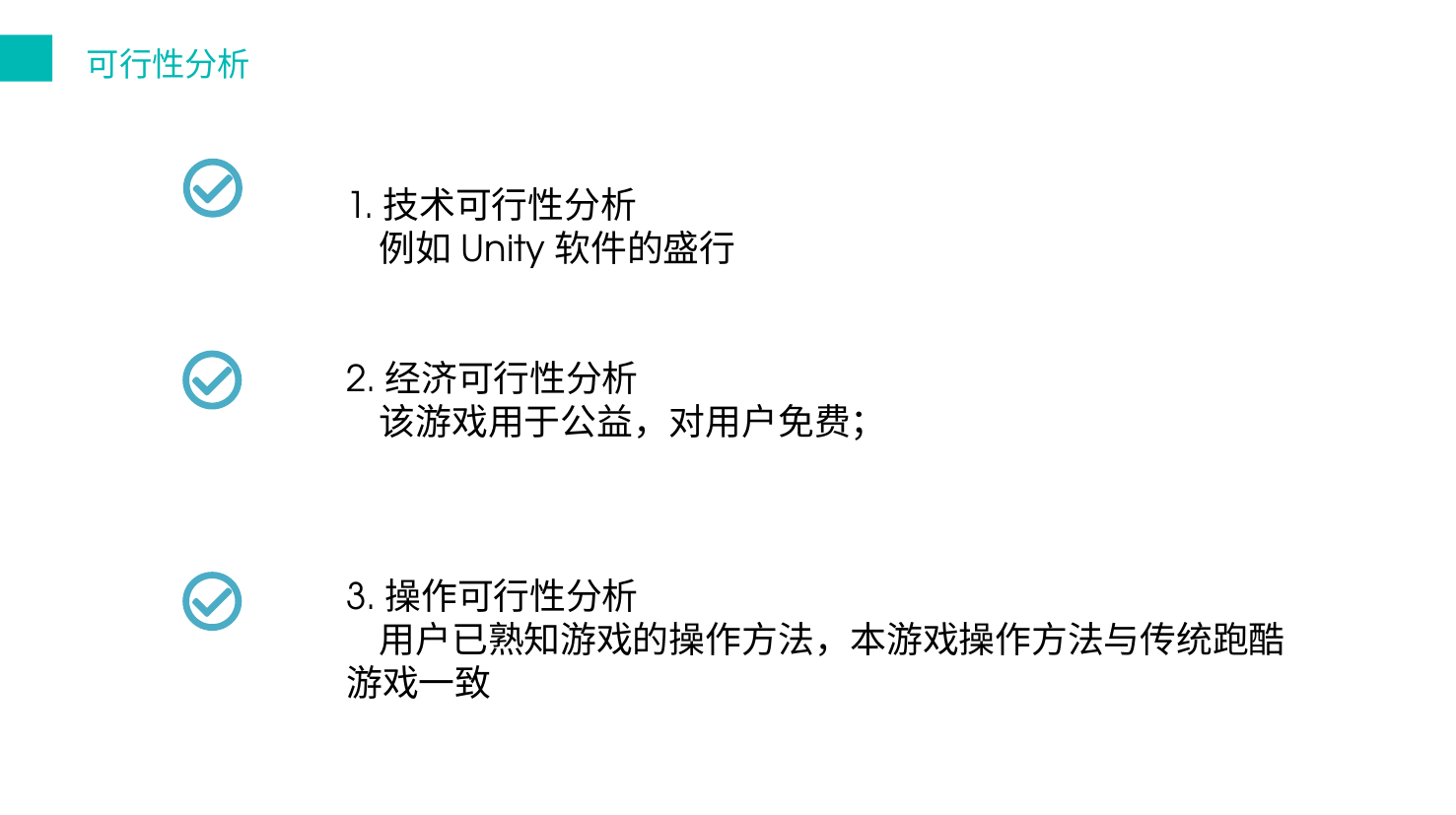

可行性分析

1.技术可行性分析
   例如Unity软件的盛行

2.经济可行性分析
   该游戏用于公益，对用户免费；

3.操作可行性分析
   用户已熟知游戏的操作方法，本游戏操作方法与传统跑酷游戏一致